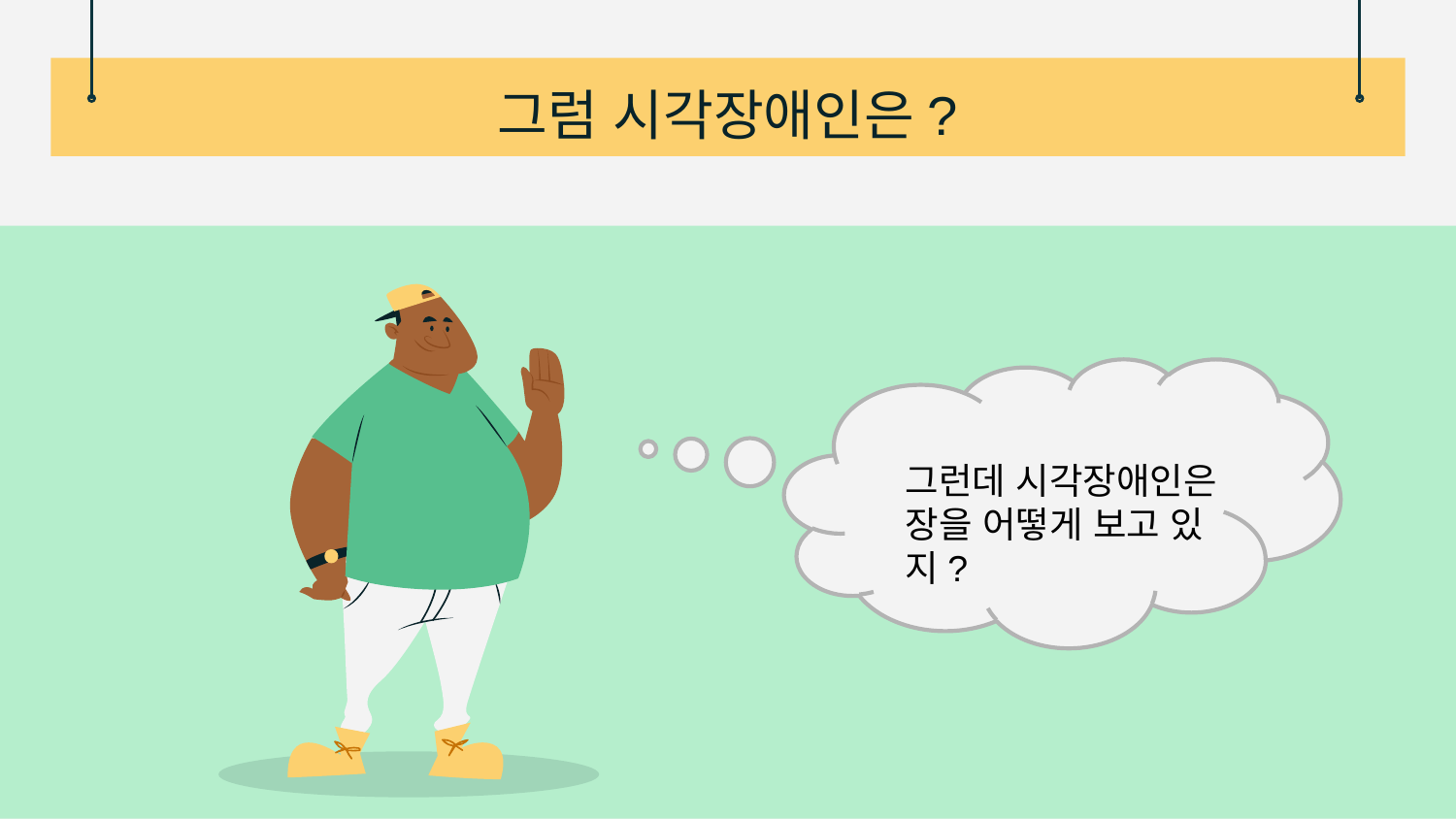

# 그럼 시각장애인은?

그런데 시각장애인은
장을 어떻게 보고 있지?